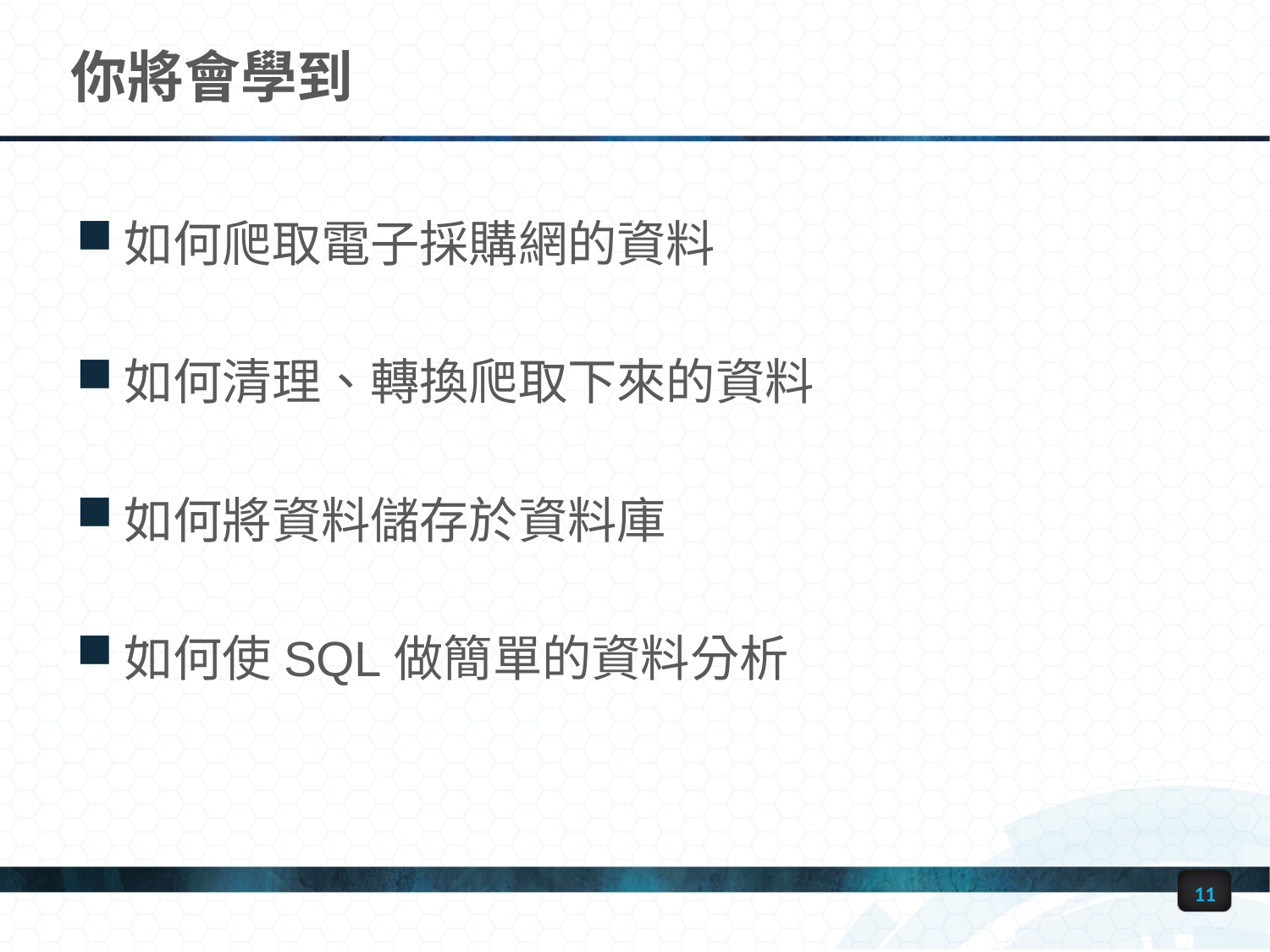

# 你將會學到
如何爬取電子採購網的資料

如何清理、轉換爬取下來的資料

如何將資料儲存於資料庫

如何使SQL做簡單的資料分析
11